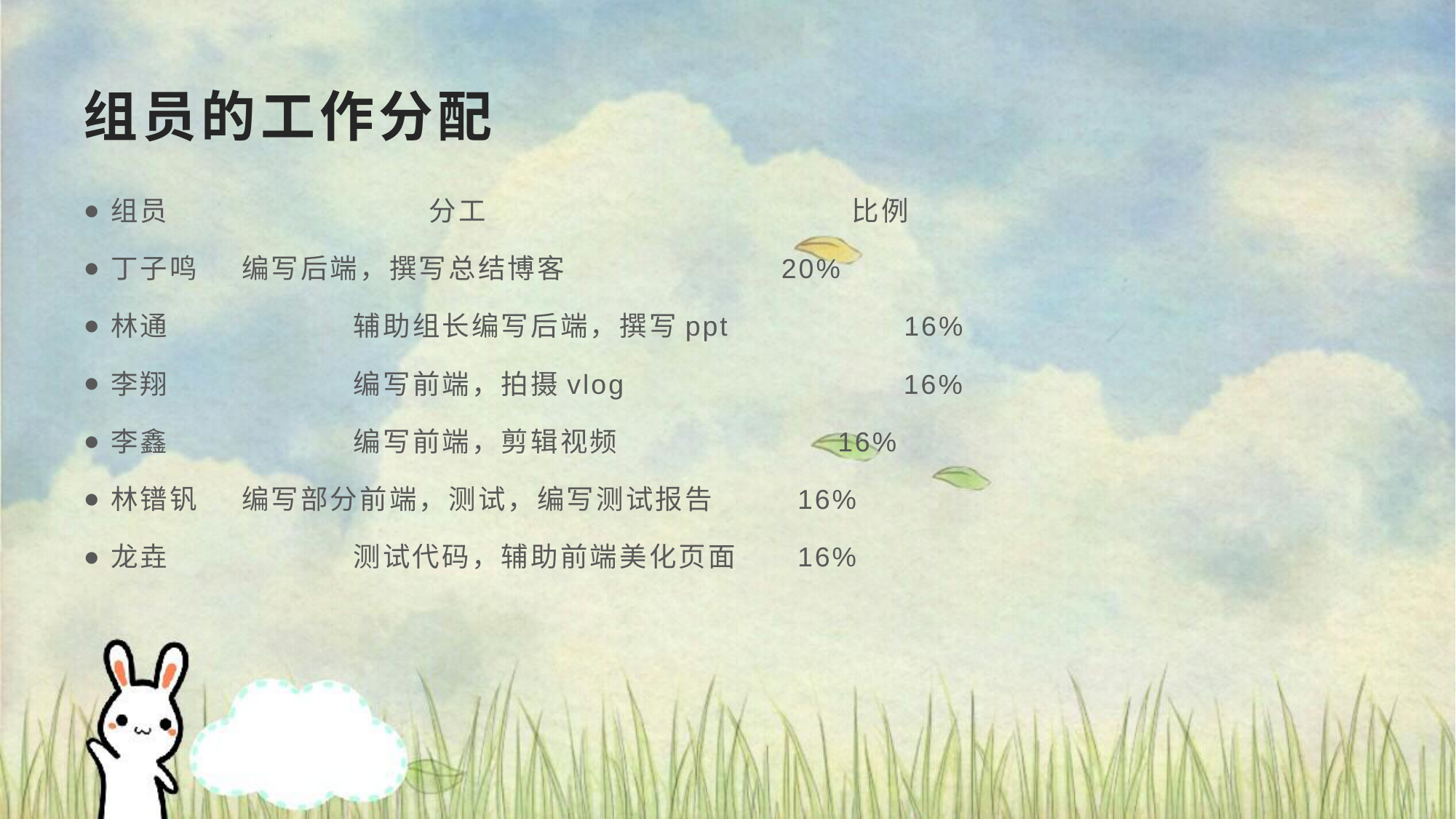

# 组员的工作分配
组员	               分工	                                    比例
丁子鸣     编写后端，撰写总结博客	              20%
林通	      辅助组长编写后端，撰写ppt	              16%
李翔	      编写前端，拍摄vlog	                         16%
李鑫	      编写前端，剪辑视频                         16%
林镨钒     编写部分前端，测试，编写测试报告	   16%
龙垚	      测试代码，辅助前端美化页面	   16%